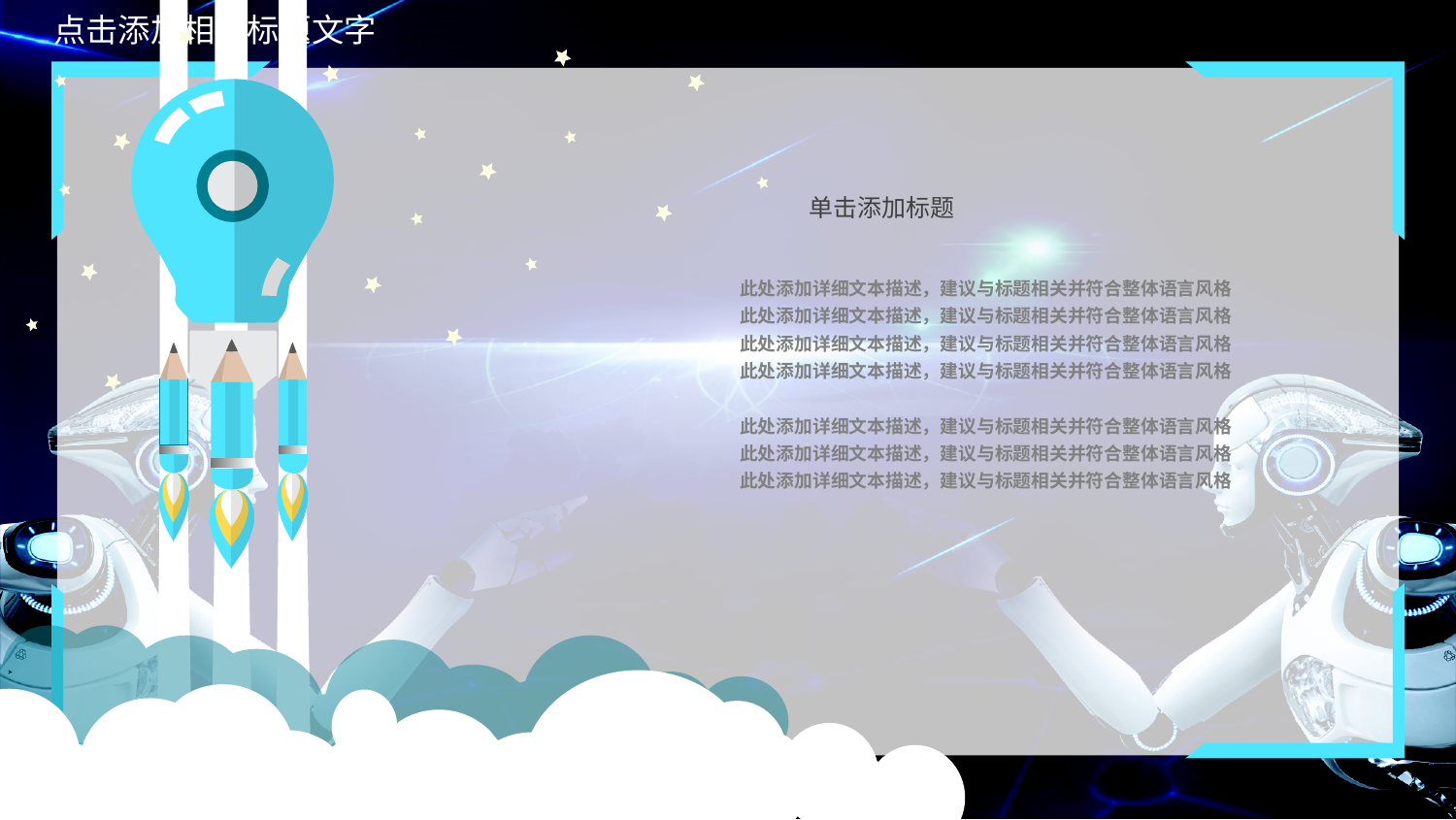

单击添加标题

此处添加详细文本描述，建议与标题相关并符合整体语言风格此处添加详细文本描述，建议与标题相关并符合整体语言风格此处添加详细文本描述，建议与标题相关并符合整体语言风格此处添加详细文本描述，建议与标题相关并符合整体语言风格
此处添加详细文本描述，建议与标题相关并符合整体语言风格此处添加详细文本描述，建议与标题相关并符合整体语言风格此处添加详细文本描述，建议与标题相关并符合整体语言风格